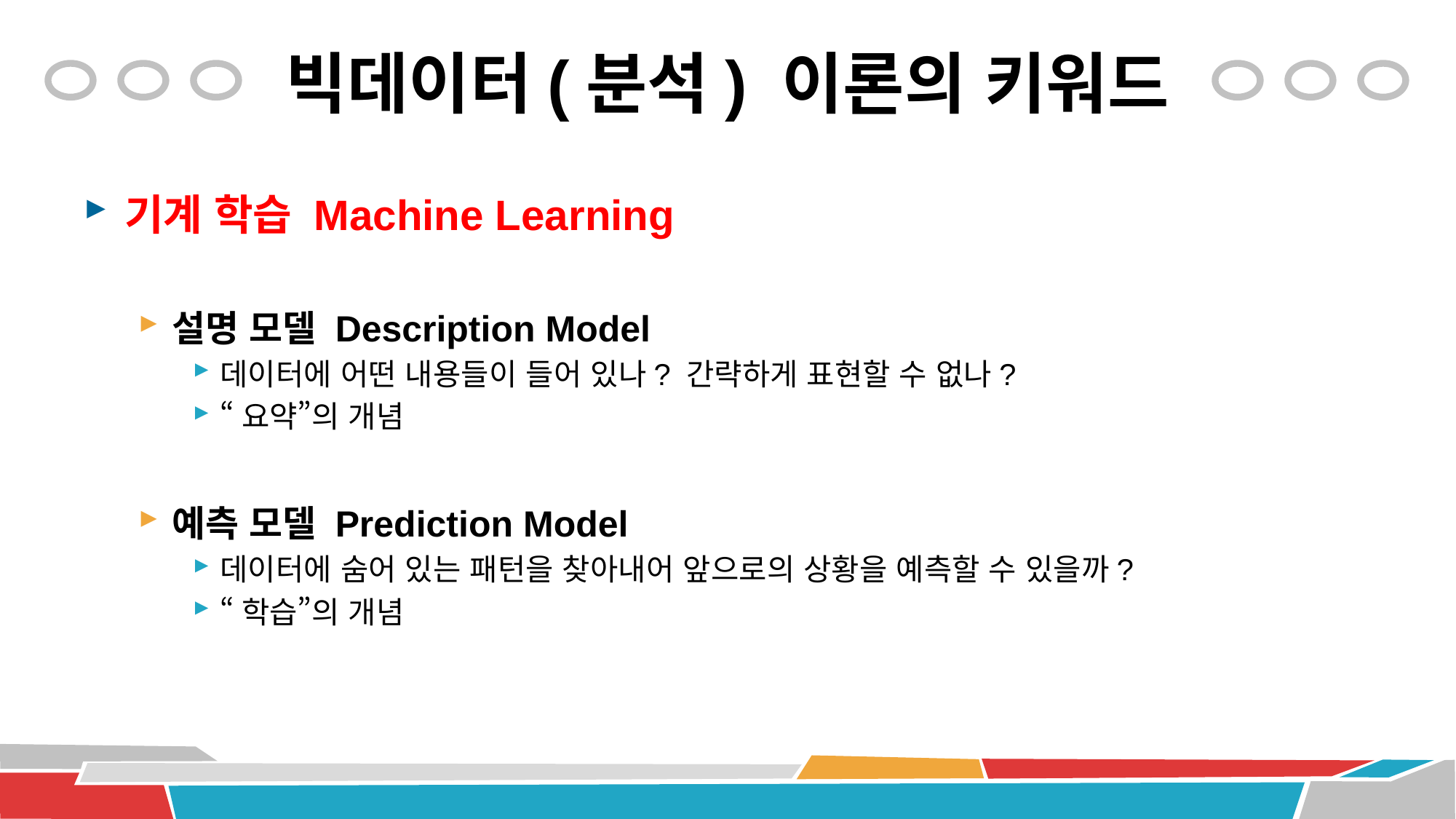

# 빅데이터(분석) 이론의 키워드
기계 학습 Machine Learning

설명 모델 Description Model
데이터에 어떤 내용들이 들어 있나? 간략하게 표현할 수 없나?
“요약”의 개념

예측 모델 Prediction Model
데이터에 숨어 있는 패턴을 찾아내어 앞으로의 상황을 예측할 수 있을까?
“학습”의 개념